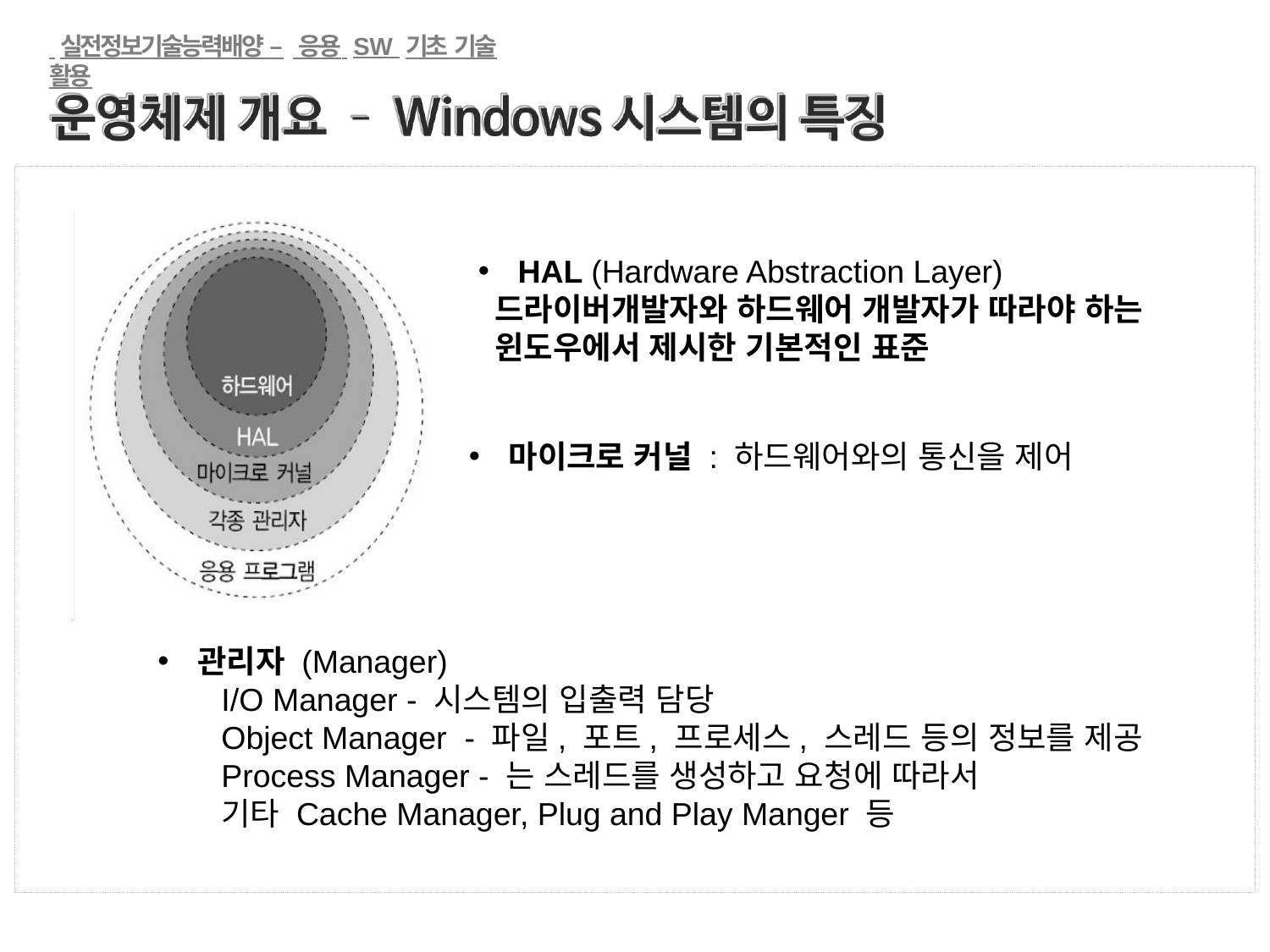

실전정보기술능력배양 – 응용 SW 기초 기술 활용

HAL (Hardware Abstraction Layer)
 드라이버개발자와 하드웨어 개발자가 따라야 하는
 윈도우에서 제시한 기본적인 표준
마이크로 커널 : 하드웨어와의 통신을 제어
관리자 (Manager)
I/O Manager - 시스템의 입출력 담당
Object Manager  - 파일, 포트, 프로세스, 스레드 등의 정보를 제공
Process Manager - 는 스레드를 생성하고 요청에 따라서
기타 Cache Manager, Plug and Play Manger 등
김윤수 (kchris000@gmail.com)
327